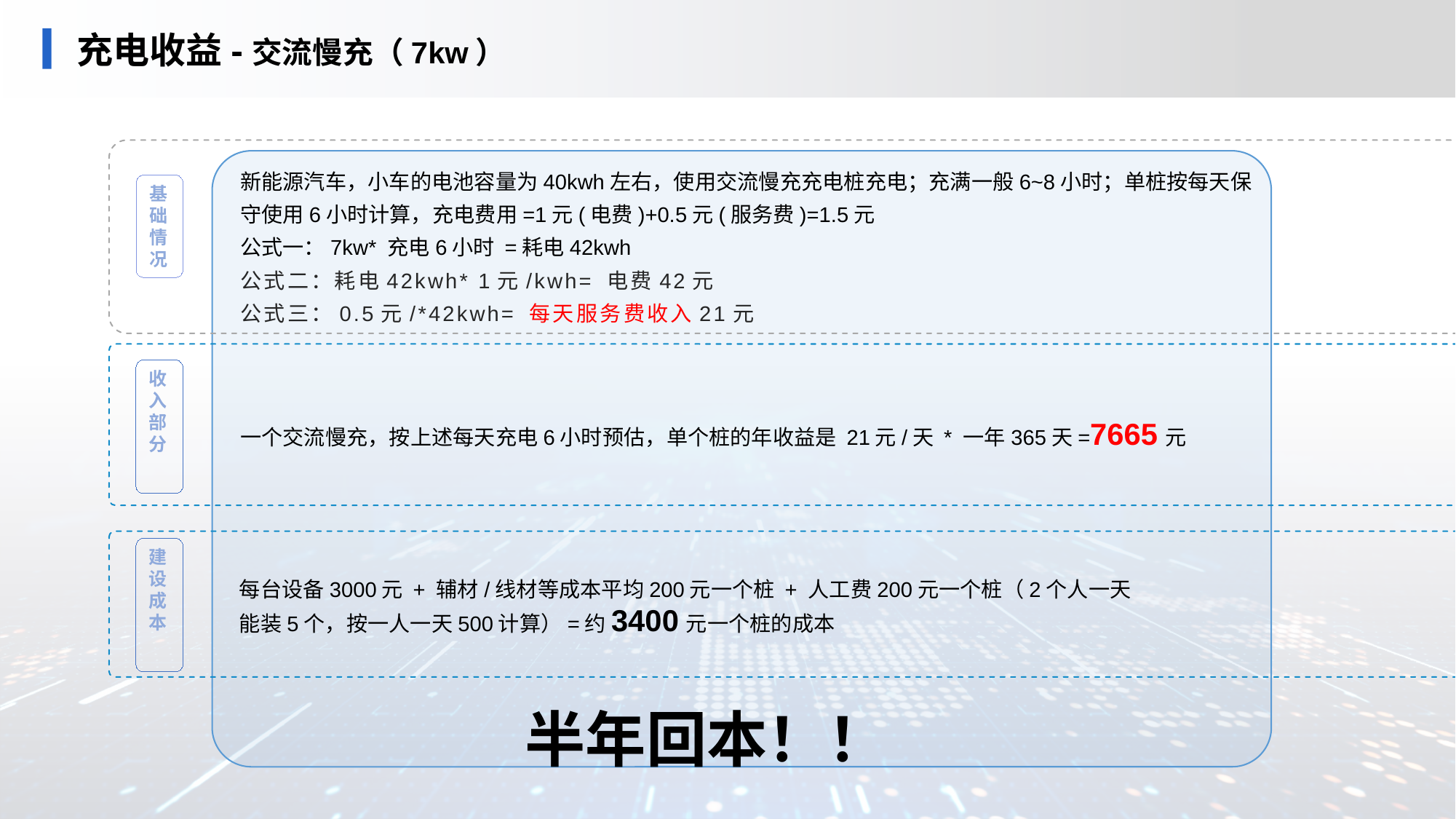

# 充电收益-交流慢充（7kw）

新能源汽车，小车的电池容量为40kwh左右，使用交流慢充充电桩充电；充满一般6~8小时；单桩按每天保守使用6小时计算，充电费用=1元(电费)+0.5元(服务费)=1.5元
公式一：7kw* 充电6小时 =耗电42kwh
公式二：耗电42kwh* 1元/kwh= 电费42元
公式三：0.5元/*42kwh= 每天服务费收入21元
基础情况

收入部分
一个交流慢充，按上述每天充电6小时预估，单个桩的年收益是 21元/天 * 一年365天=7665元

建设成本
每台设备3000元 + 辅材/线材等成本平均200元一个桩 + 人工费200元一个桩（2个人一天能装5个，按一人一天500计算）=约3400元一个桩的成本
42
半年回本！！